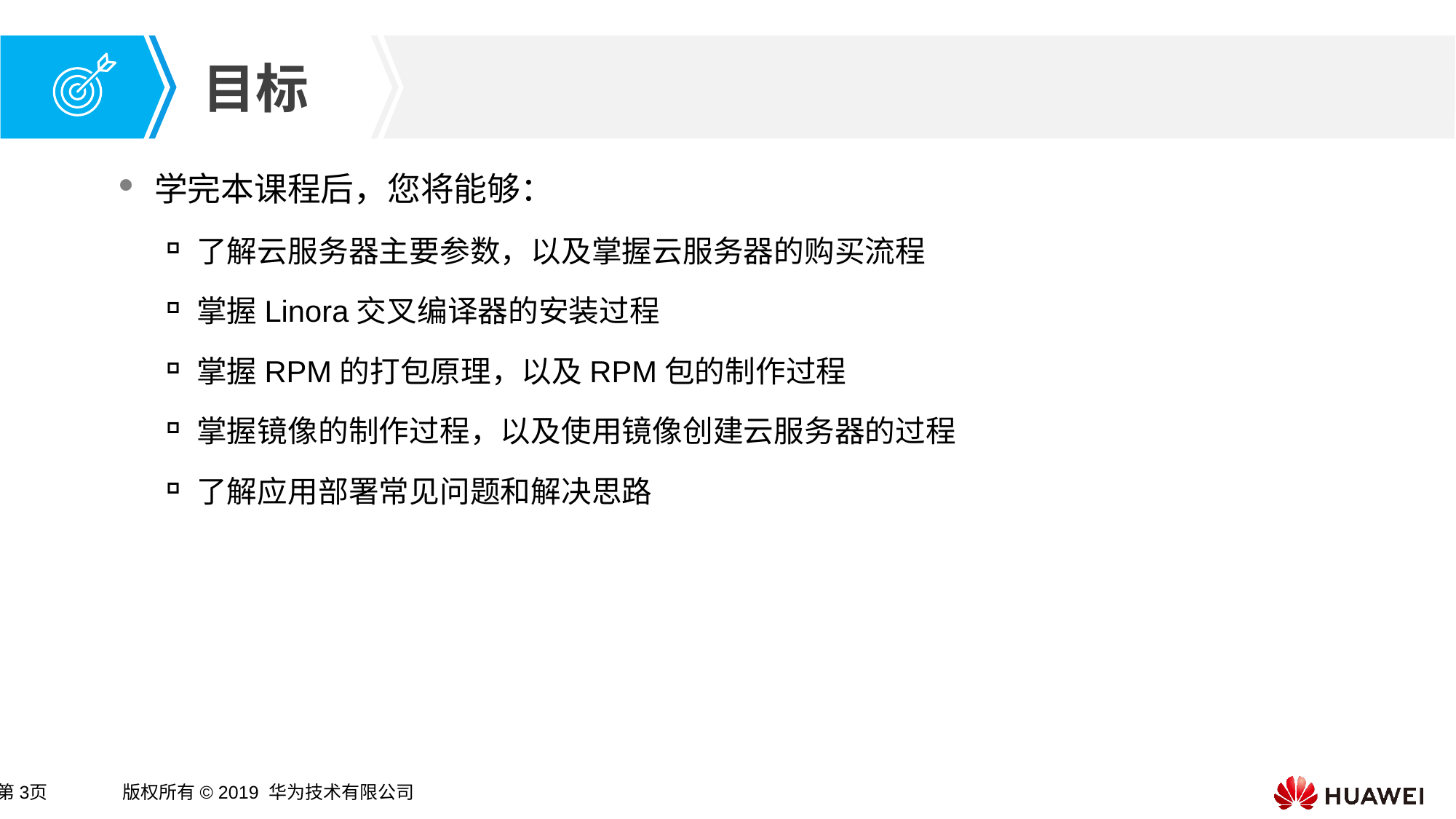

学完本课程后，您将能够：
了解云服务器主要参数，以及掌握云服务器的购买流程
掌握Linora交叉编译器的安装过程
掌握RPM的打包原理，以及RPM包的制作过程
掌握镜像的制作过程，以及使用镜像创建云服务器的过程
了解应用部署常见问题和解决思路